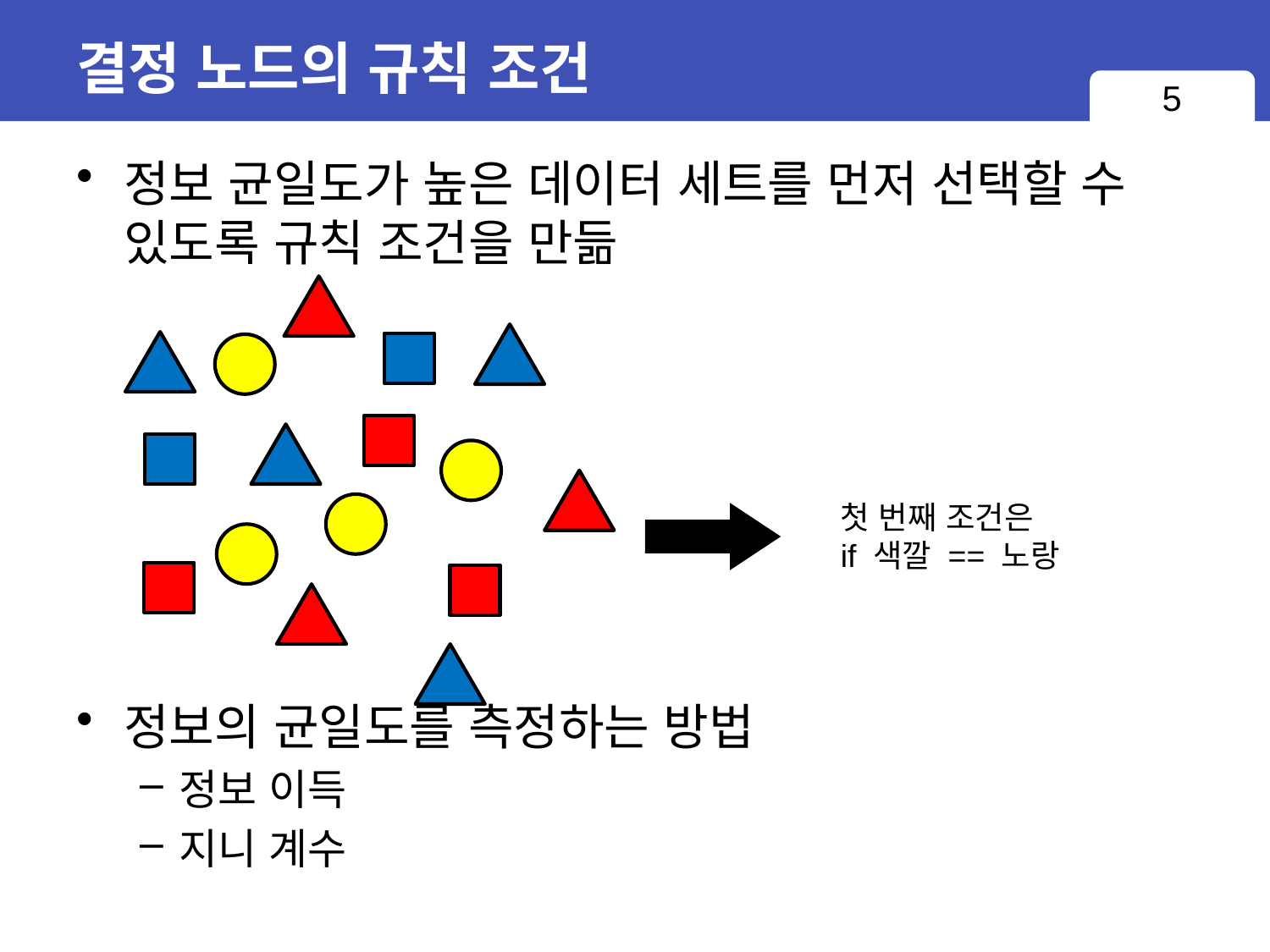

# 결정 노드의 규칙 조건
5
정보 균일도가 높은 데이터 세트를 먼저 선택할 수 있도록 규칙 조건을 만듦

정보의 균일도를 측정하는 방법
정보 이득
지니 계수

첫 번째 조건은
if 색깔 == 노랑